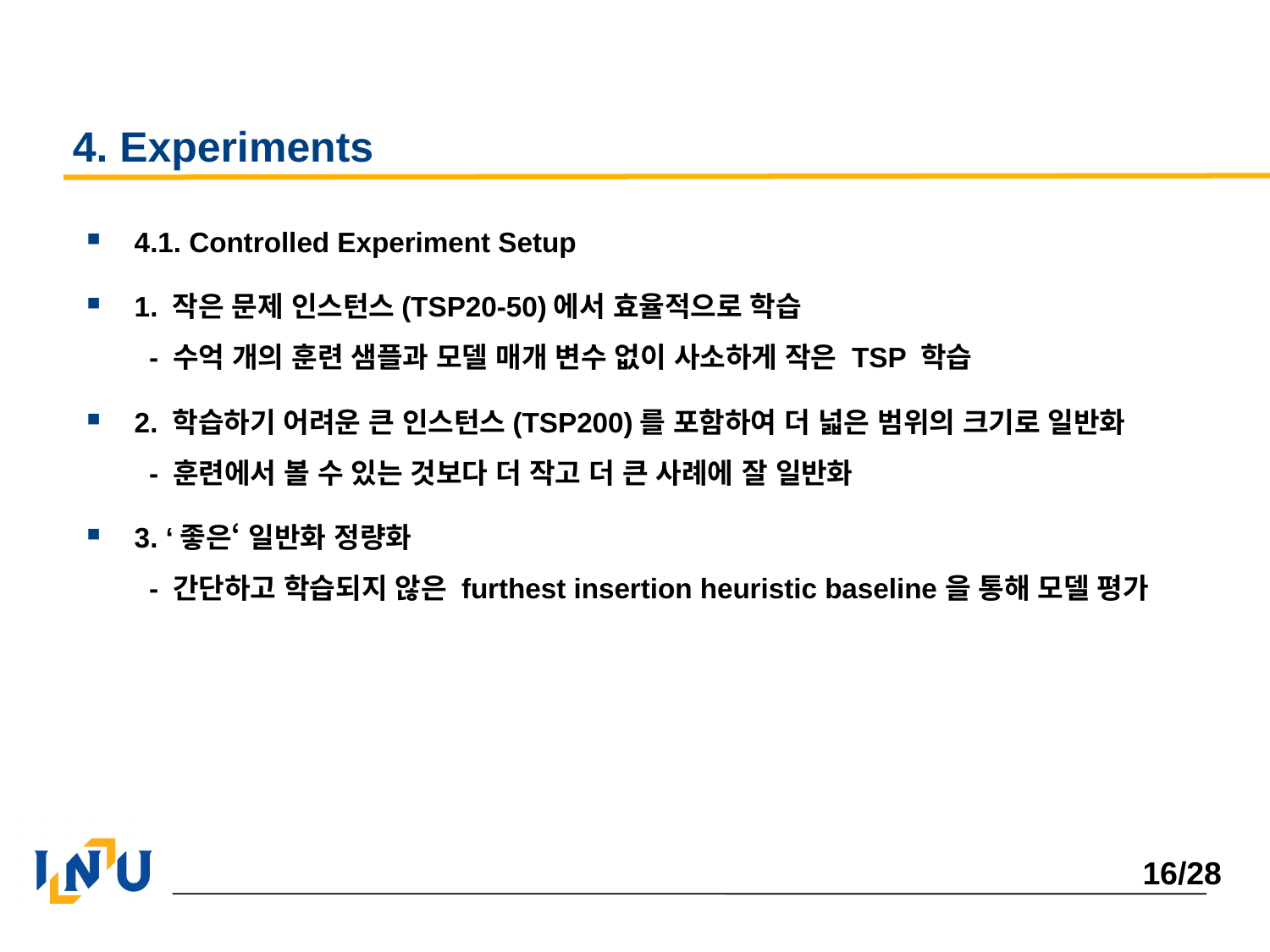

# 4. Experiments
4.1. Controlled Experiment Setup
1. 작은 문제 인스턴스(TSP20-50)에서 효율적으로 학습
 - 수억 개의 훈련 샘플과 모델 매개 변수 없이 사소하게 작은 TSP 학습
2. 학습하기 어려운 큰 인스턴스(TSP200)를 포함하여 더 넓은 범위의 크기로 일반화
 - 훈련에서 볼 수 있는 것보다 더 작고 더 큰 사례에 잘 일반화
3. ‘좋은‘ 일반화 정량화
 - 간단하고 학습되지 않은 furthest insertion heuristic baseline을 통해 모델 평가